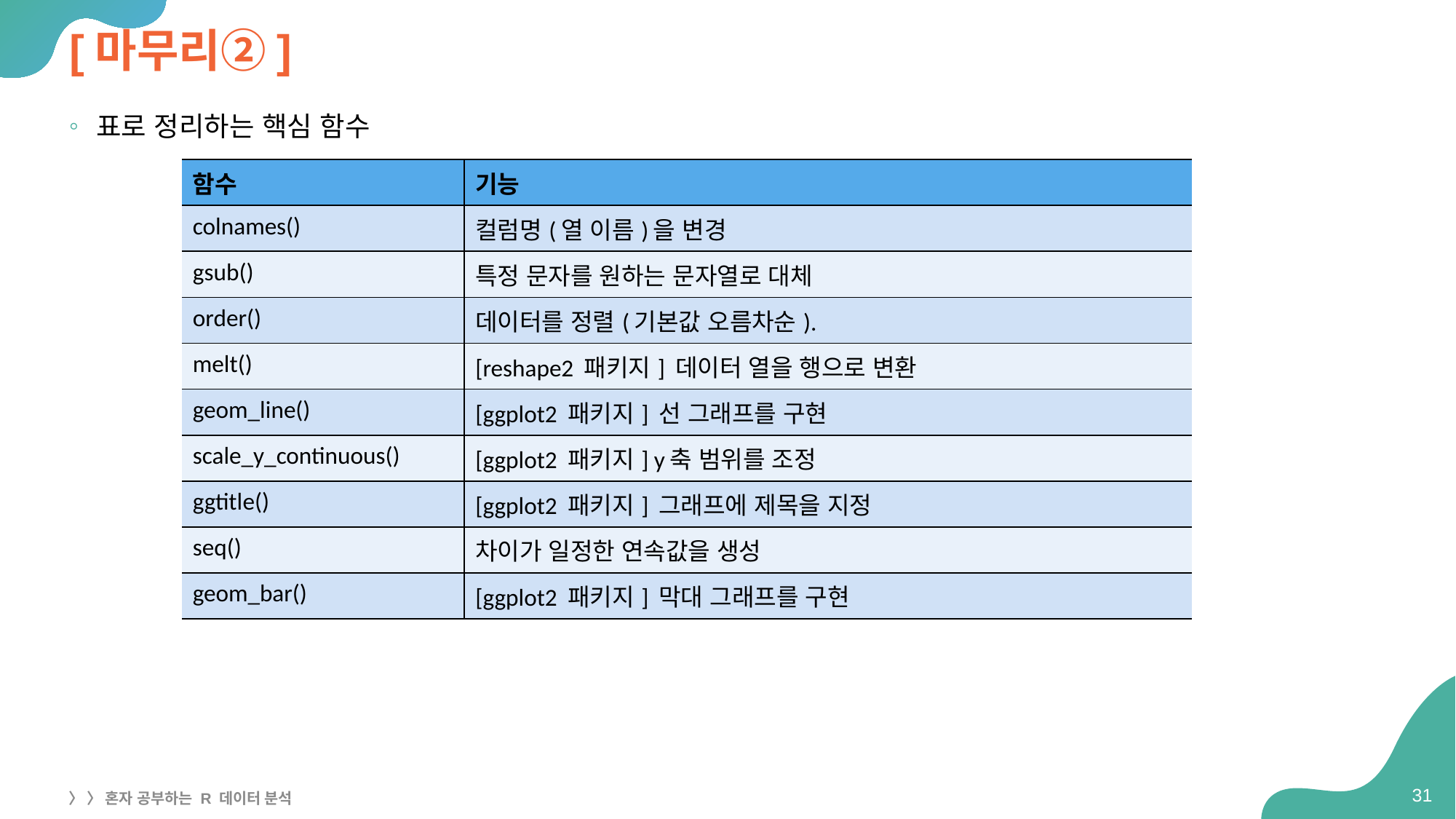

# [마무리②]
표로 정리하는 핵심 함수
| 함수 | 기능 |
| --- | --- |
| colnames() | 컬럼명(열 이름)을 변경 |
| gsub() | 특정 문자를 원하는 문자열로 대체 |
| order() | 데이터를 정렬(기본값 오름차순). |
| melt() | [reshape2 패키지] 데이터 열을 행으로 변환 |
| geom\_line() | [ggplot2 패키지] 선 그래프를 구현 |
| scale\_y\_continuous() | [ggplot2 패키지] y축 범위를 조정 |
| ggtitle() | [ggplot2 패키지] 그래프에 제목을 지정 |
| seq() | 차이가 일정한 연속값을 생성 |
| geom\_bar() | [ggplot2 패키지] 막대 그래프를 구현 |
31
〉 〉 혼자 공부하는 R 데이터 분석